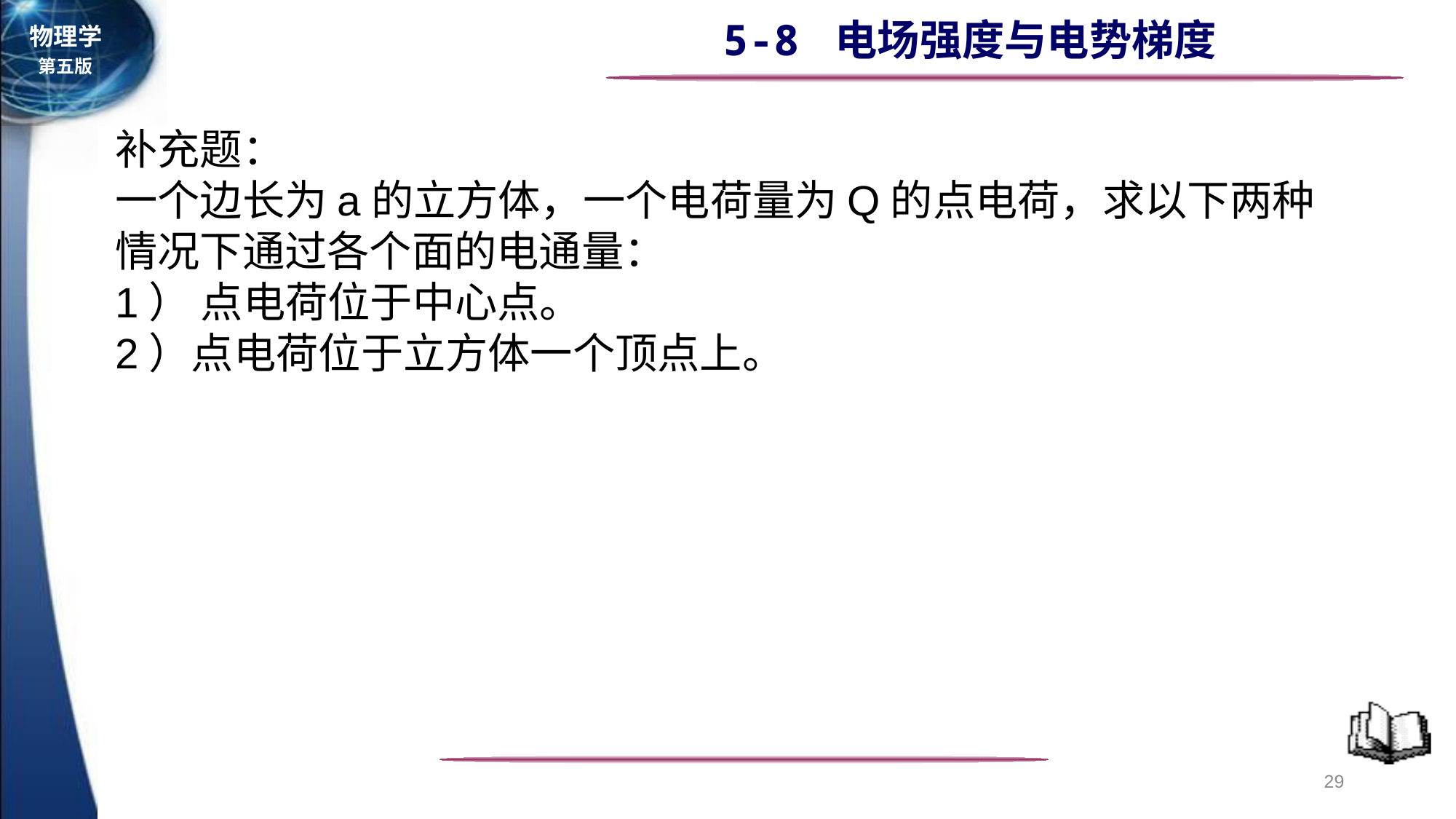

补充题：
一个边长为a的立方体，一个电荷量为Q的点电荷，求以下两种情况下通过各个面的电通量：
1） 点电荷位于中心点。
2）点电荷位于立方体一个顶点上。

29